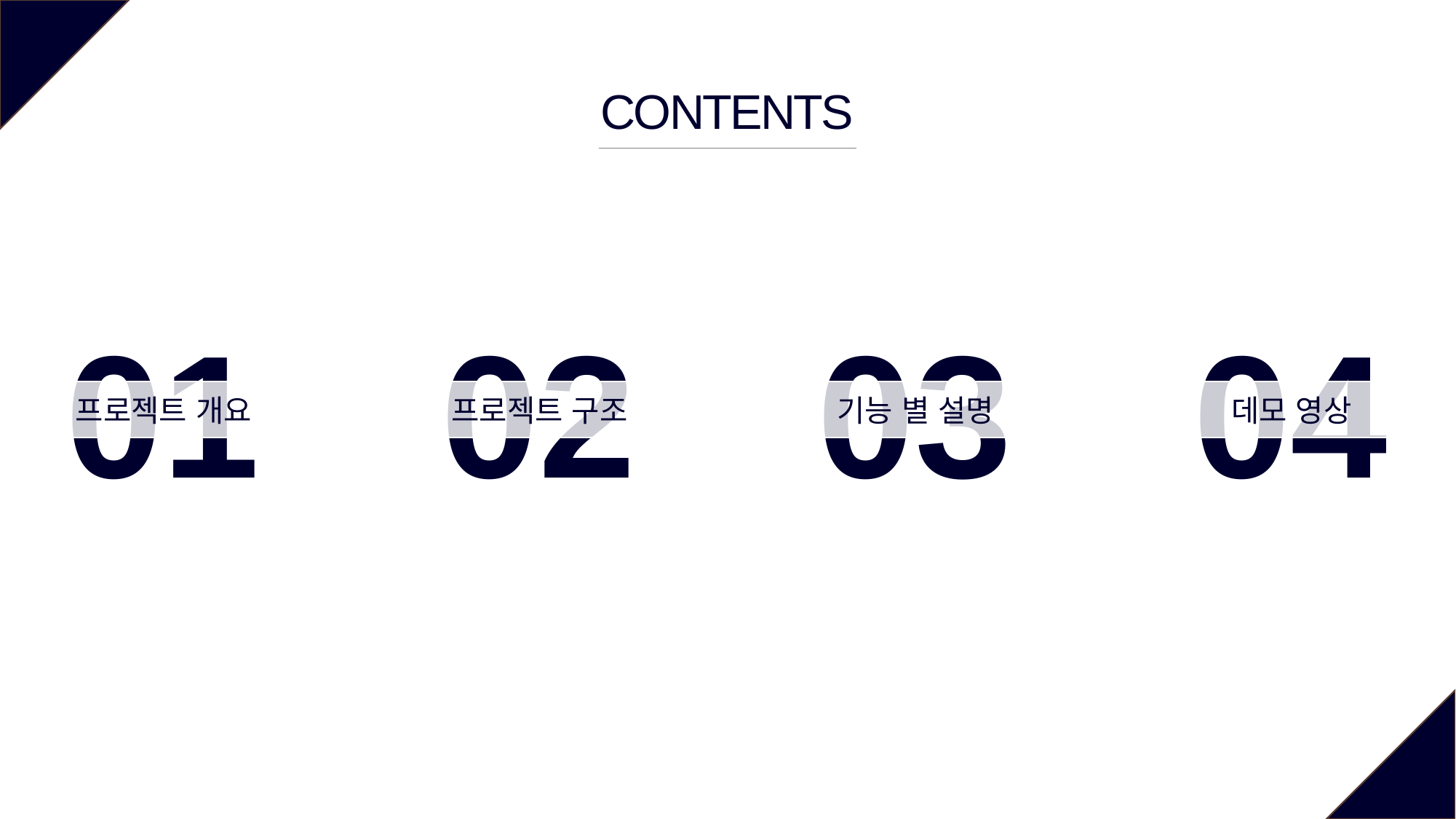

CONTENTS
01
02
03
04
프로젝트 개요
프로젝트 구조
기능 별 설명
데모 영상